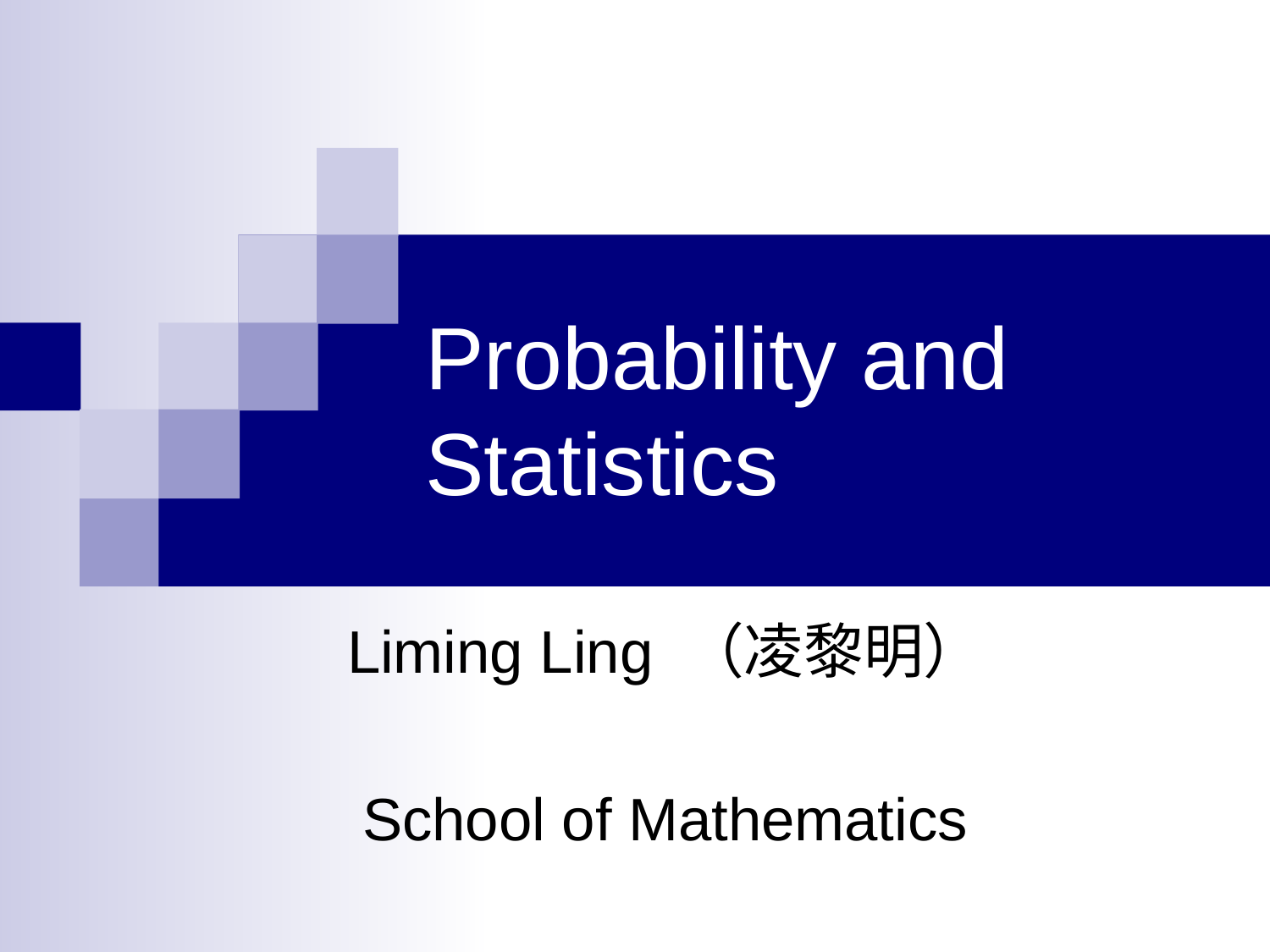

# Probability and Statistics
Liming Ling （凌黎明）

School of Mathematics